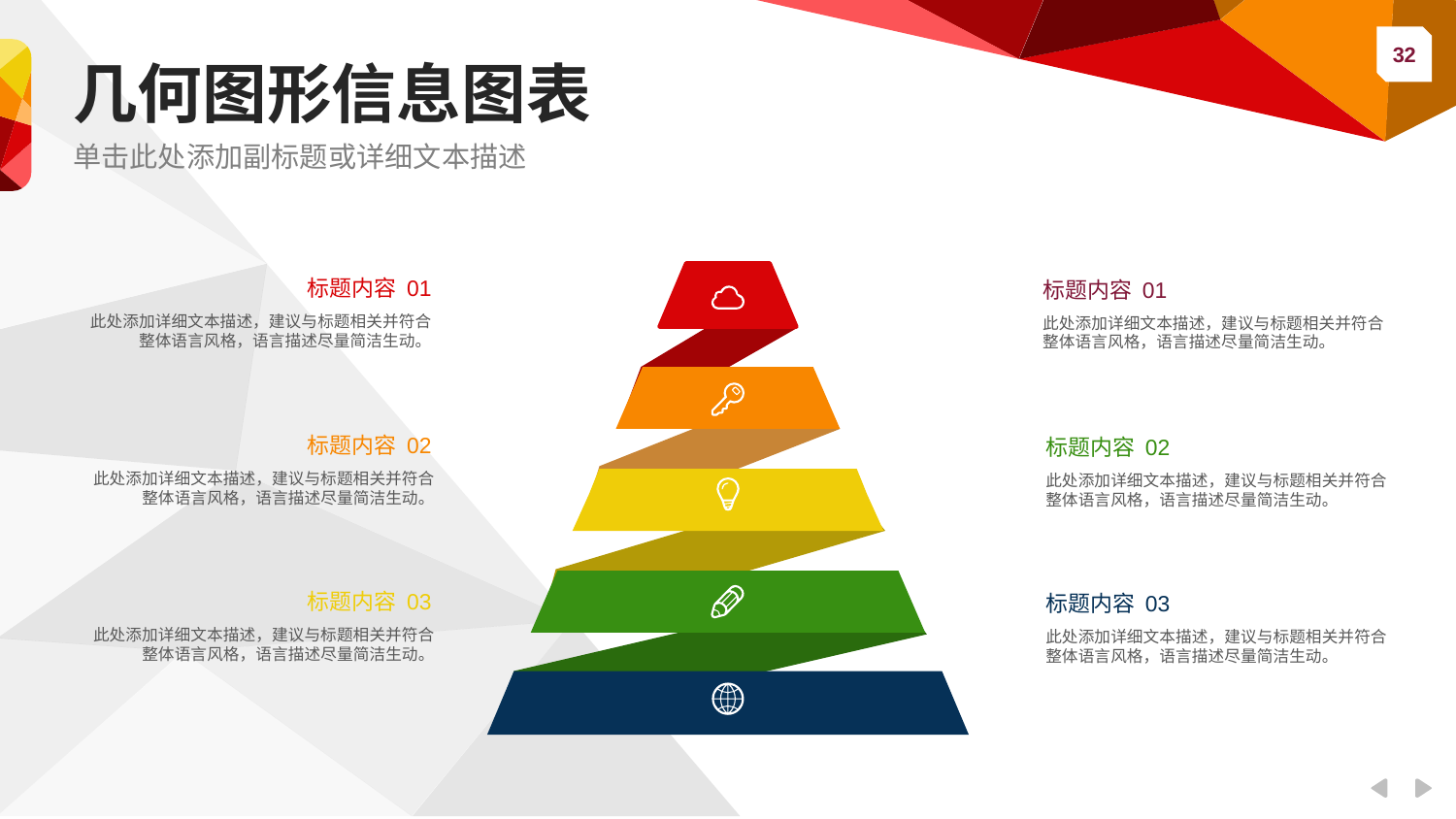

几何图形信息图表
单击此处添加副标题或详细文本描述

标题内容 01
此处添加详细文本描述，建议与标题相关并符合整体语言风格，语言描述尽量简洁生动。
标题内容 01
此处添加详细文本描述，建议与标题相关并符合整体语言风格，语言描述尽量简洁生动。

标题内容 02
此处添加详细文本描述，建议与标题相关并符合整体语言风格，语言描述尽量简洁生动。
标题内容 02
此处添加详细文本描述，建议与标题相关并符合整体语言风格，语言描述尽量简洁生动。

标题内容 03
此处添加详细文本描述，建议与标题相关并符合整体语言风格，语言描述尽量简洁生动。
标题内容 03
此处添加详细文本描述，建议与标题相关并符合整体语言风格，语言描述尽量简洁生动。